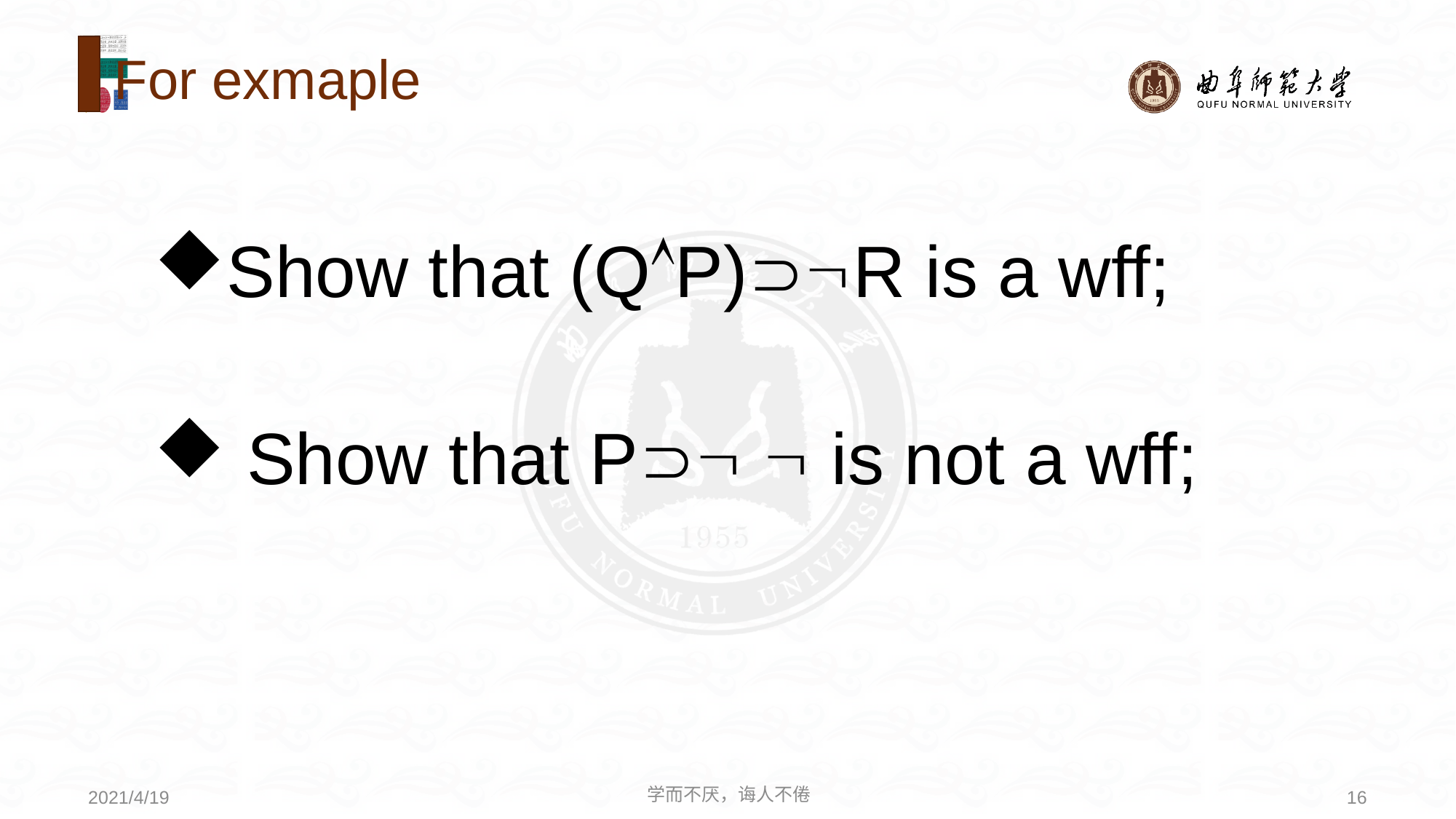

# For exmaple
Show that (Q∧P)⊃¬R is a wff;

 Show that P⊃¬ ¬ is not a wff;
学而不厌，诲人不倦
16
2021/4/19